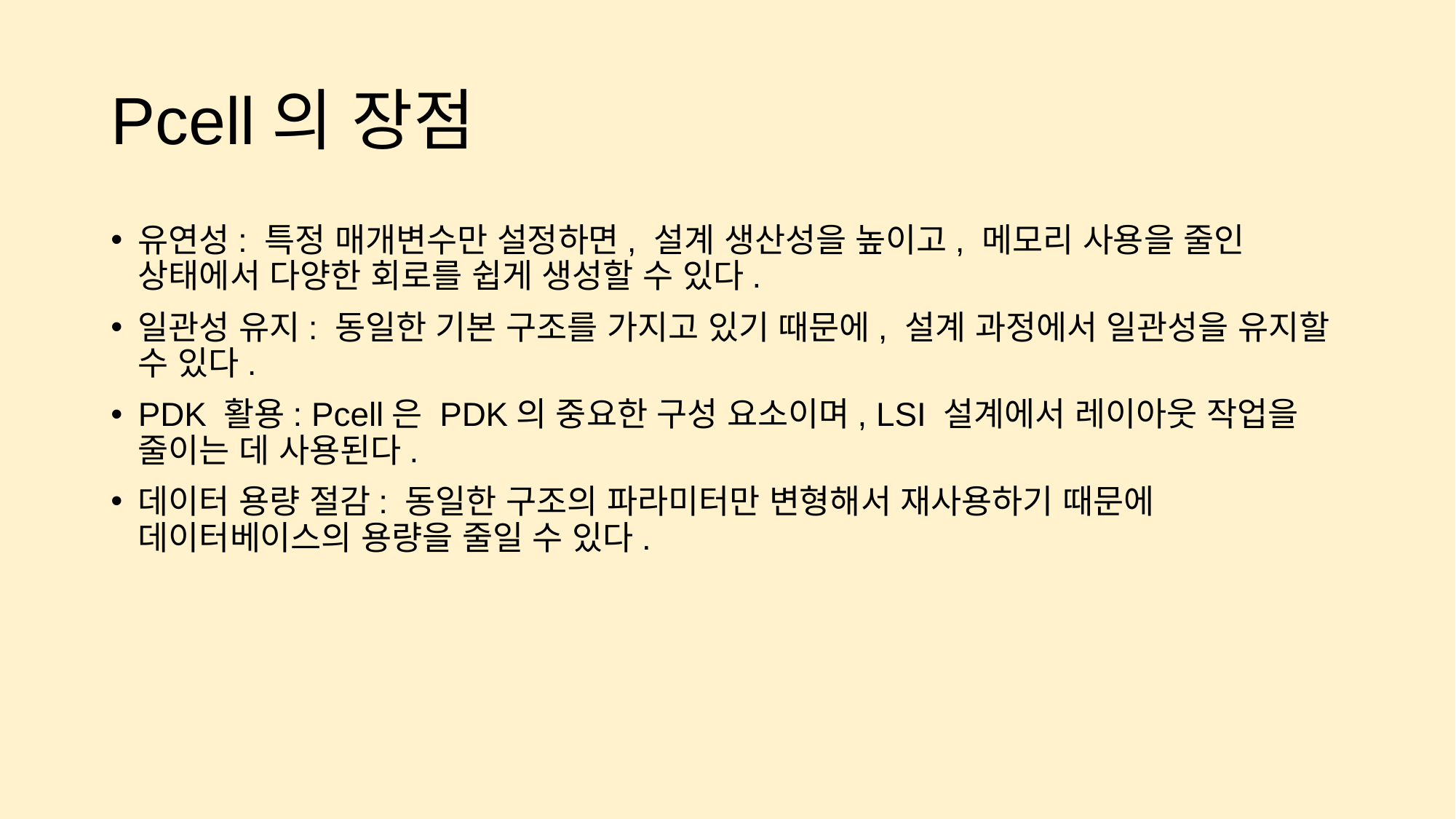

# Pcell의 장점
유연성: 특정 매개변수만 설정하면, 설계 생산성을 높이고, 메모리 사용을 줄인 상태에서 다양한 회로를 쉽게 생성할 수 있다.
일관성 유지: 동일한 기본 구조를 가지고 있기 때문에, 설계 과정에서 일관성을 유지할 수 있다.
PDK 활용: Pcell은 PDK의 중요한 구성 요소이며, LSI 설계에서 레이아웃 작업을 줄이는 데 사용된다.
데이터 용량 절감: 동일한 구조의 파라미터만 변형해서 재사용하기 때문에 데이터베이스의 용량을 줄일 수 있다.